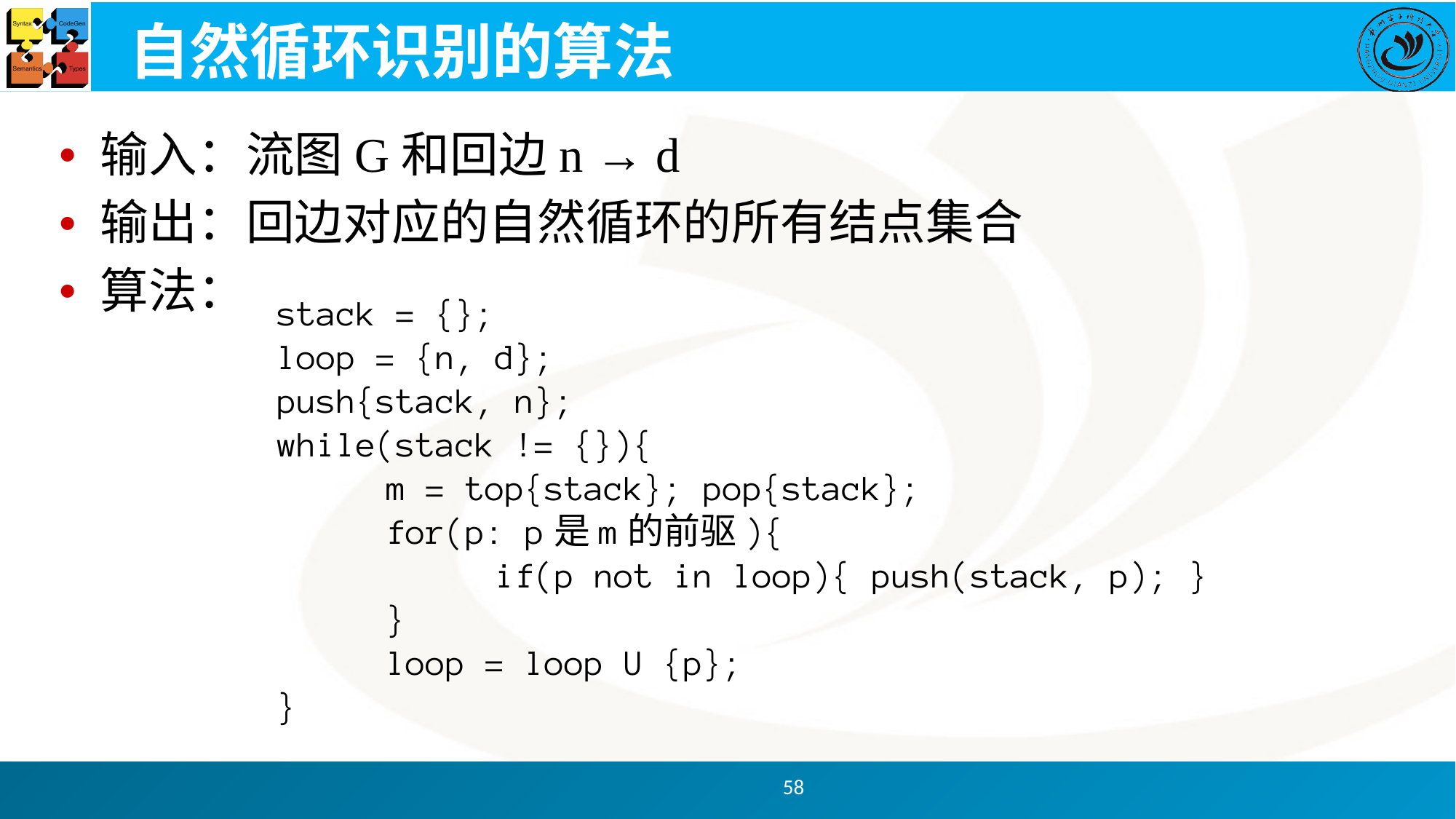

# 自然循环识别的算法
输入：流图G和回边n → d
输出：回边对应的自然循环的所有结点集合
算法：
stack = {};
loop = {n, d};
push{stack, n};
while(stack != {}){
	m = top{stack}; pop{stack};
	for(p: p是m的前驱){
		if(p not in loop){ push(stack, p); }
	}
	loop = loop U {p};
}
58